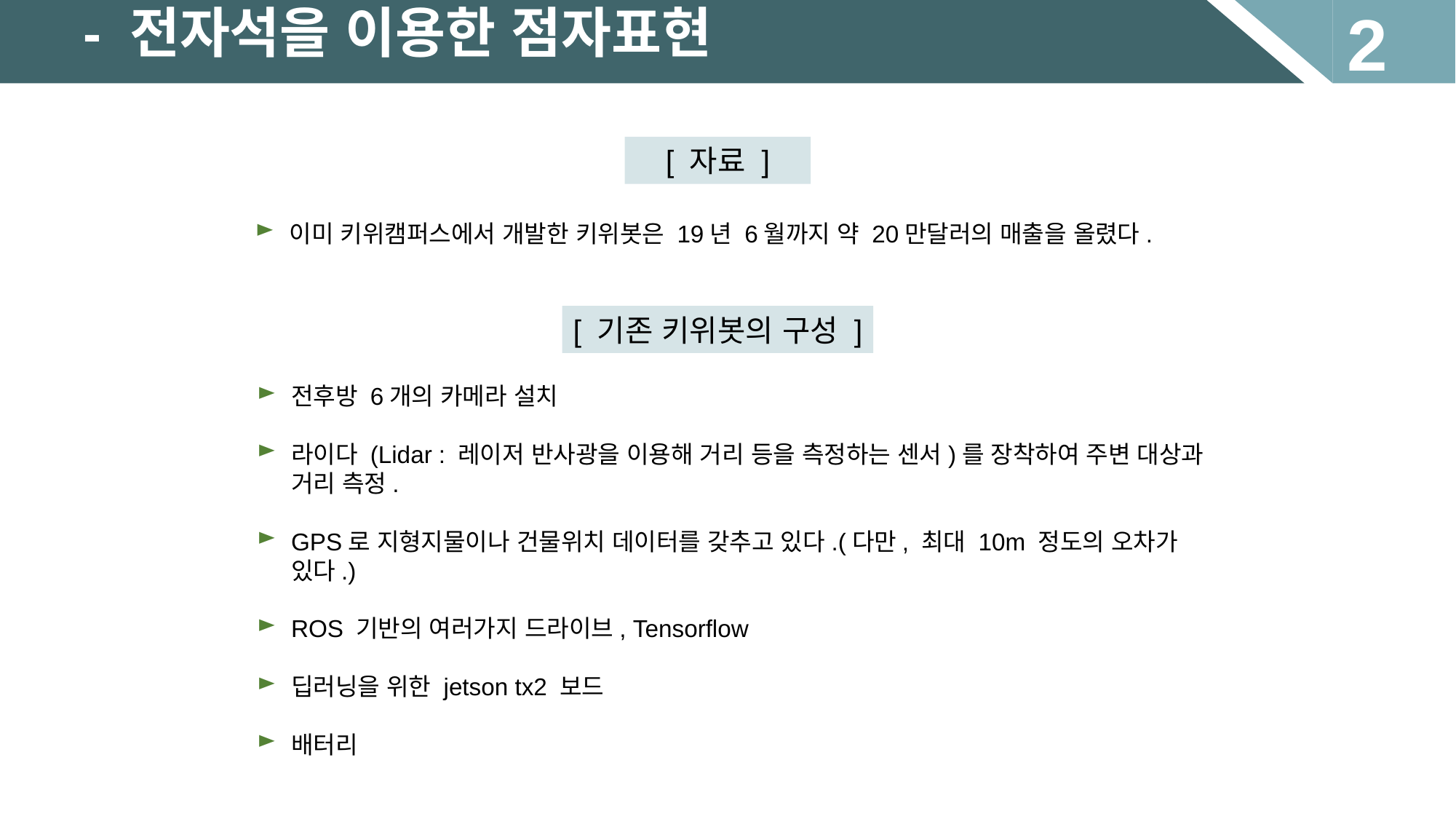

- 전자석을 이용한 점자표현
2

[ 자료 ]
이미 키위캠퍼스에서 개발한 키위봇은 19년 6월까지 약 20만달러의 매출을 올렸다.

[ 기존 키위봇의 구성 ]
전후방 6개의 카메라 설치

라이다 (Lidar : 레이저 반사광을 이용해 거리 등을 측정하는 센서)를 장착하여 주변 대상과 거리 측정.

GPS로 지형지물이나 건물위치 데이터를 갖추고 있다.(다만, 최대 10m 정도의 오차가 있다.)

ROS 기반의 여러가지 드라이브, Tensorflow

딥러닝을 위한 jetson tx2 보드

배터리